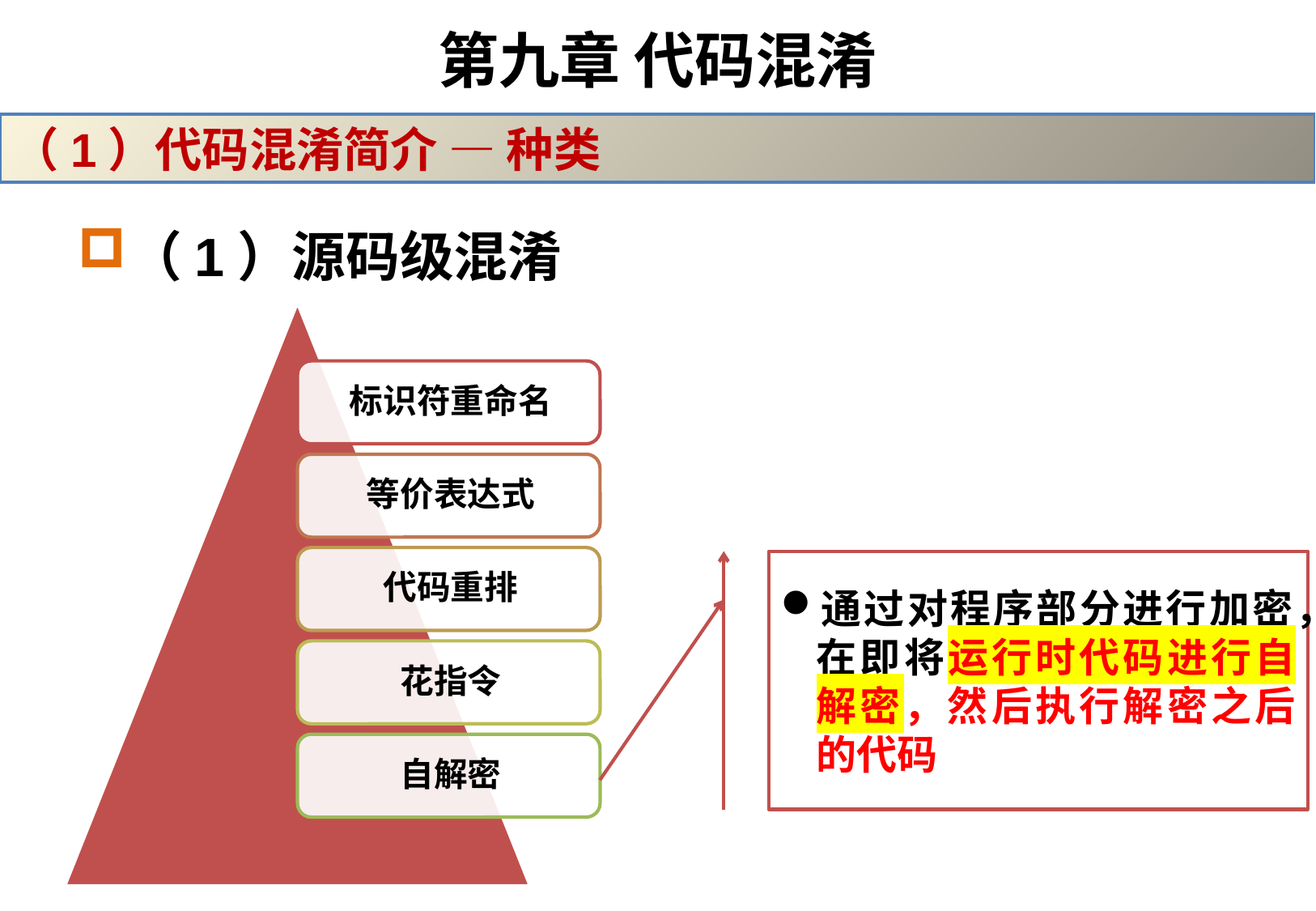

# 第九章 代码混淆
（1）代码混淆简介 — 种类
（1）源码级混淆
标识符重命名
等价表达式
代码重排
花指令
自解密
通过对程序部分进行加密，在即将运行时代码进行自解密，然后执行解密之后的代码